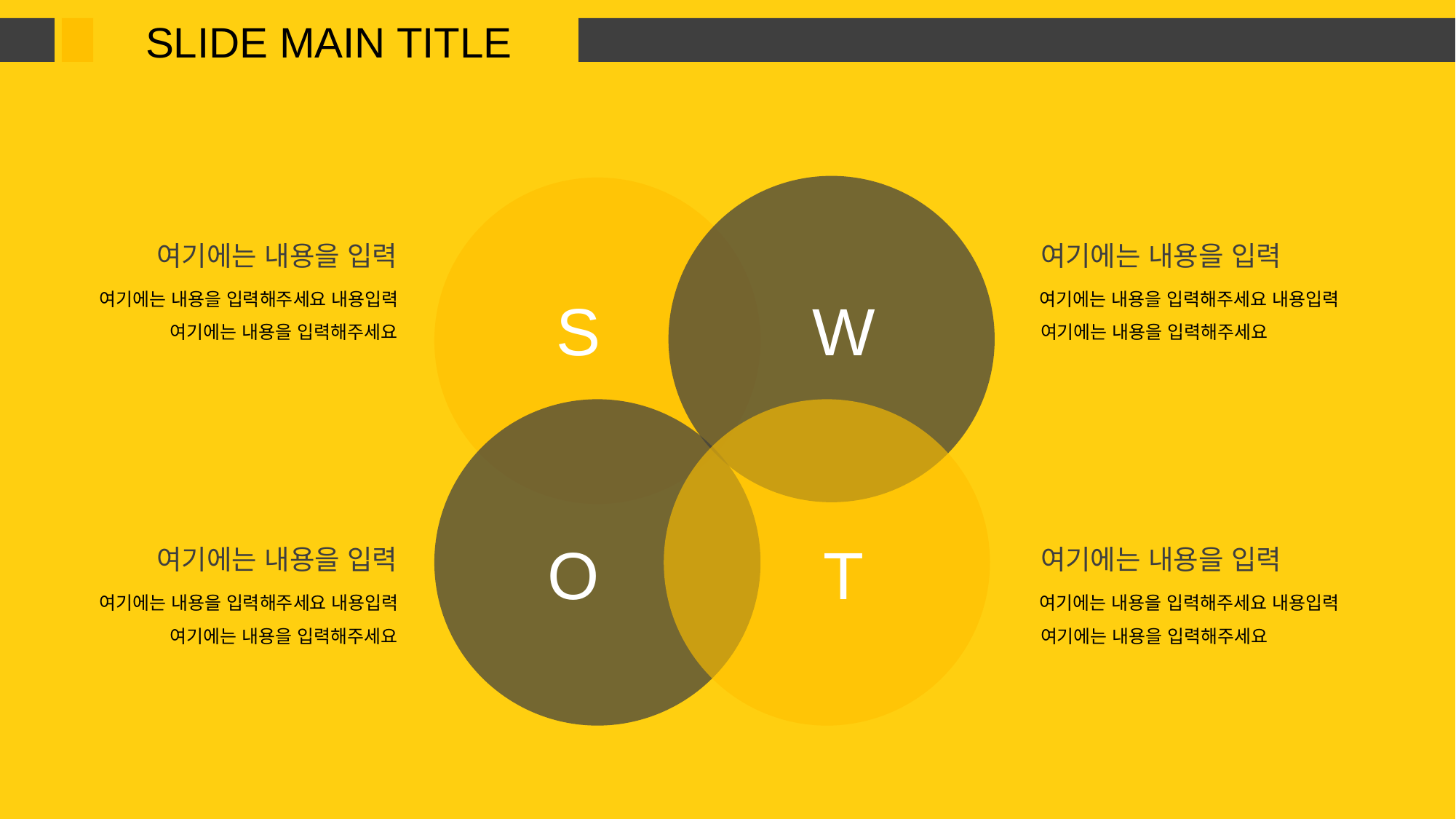

SLIDE MAIN TITLE

여기에는 내용을 입력
여기에는 내용을 입력
여기에는 내용을 입력해주세요 내용입력
여기에는 내용을 입력해주세요 내용입력
W
S
여기에는 내용을 입력해주세요
여기에는 내용을 입력해주세요

O
T
여기에는 내용을 입력
여기에는 내용을 입력
여기에는 내용을 입력해주세요 내용입력
여기에는 내용을 입력해주세요 내용입력
여기에는 내용을 입력해주세요
여기에는 내용을 입력해주세요